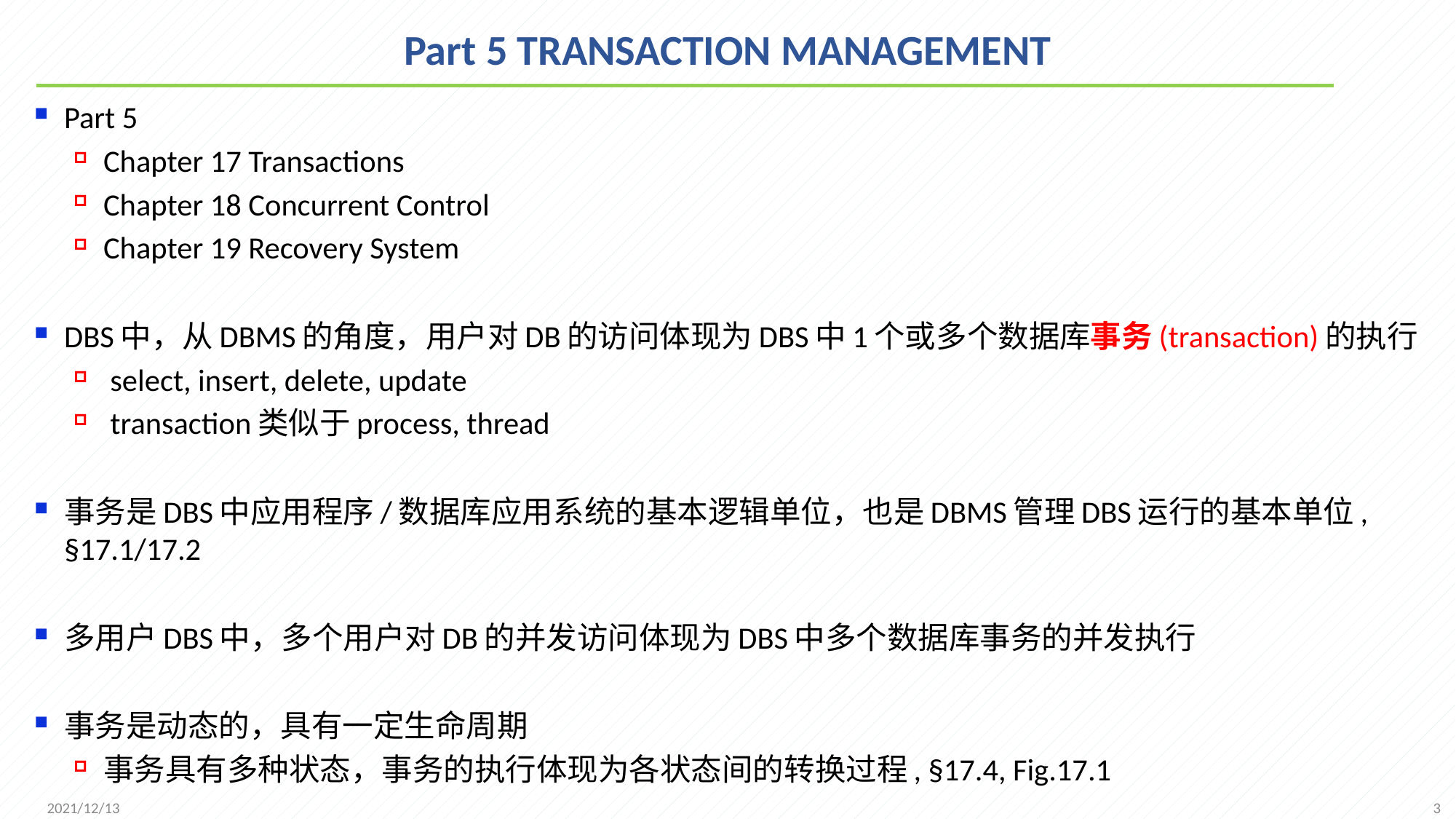

# Part 5 TRANSACTION MANAGEMENT
Part 5
Chapter 17 Transactions
Chapter 18 Concurrent Control
Chapter 19 Recovery System

DBS中，从DBMS的角度，用户对DB的访问体现为DBS中1个或多个数据库事务(transaction)的执行
 select, insert, delete, update
 transaction类似于process, thread

事务是DBS中应用程序/数据库应用系统的基本逻辑单位，也是DBMS管理DBS运行的基本单位, §17.1/17.2

多用户DBS中，多个用户对DB的并发访问体现为DBS中多个数据库事务的并发执行

事务是动态的，具有一定生命周期
事务具有多种状态，事务的执行体现为各状态间的转换过程, §17.4, Fig.17.1

3
2021/12/13